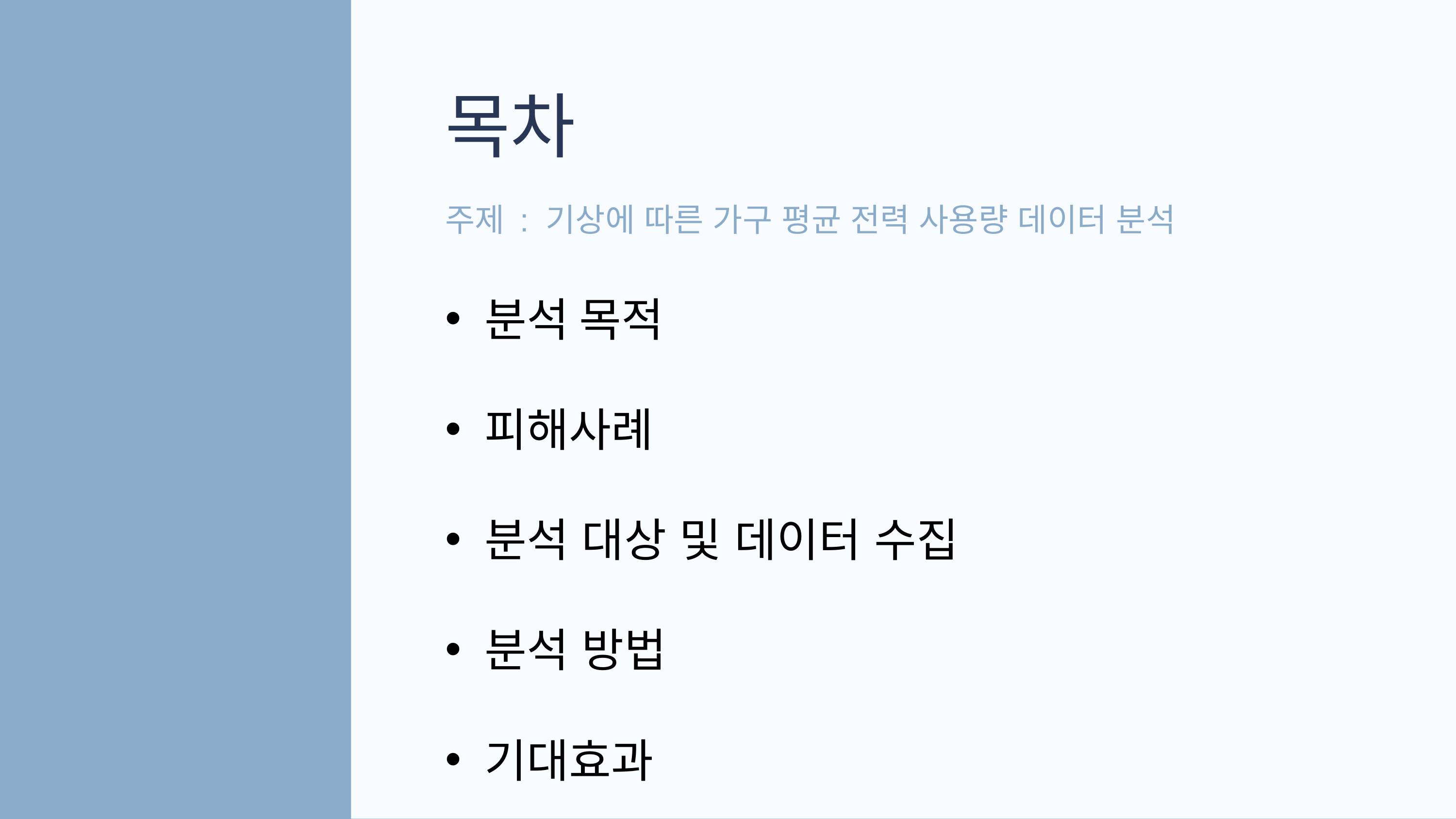

목차
주제 : 기상에 따른 가구 평균 전력 사용량 데이터 분석
분석 목적

피해사례

분석 대상 및 데이터 수집

분석 방법

기대효과